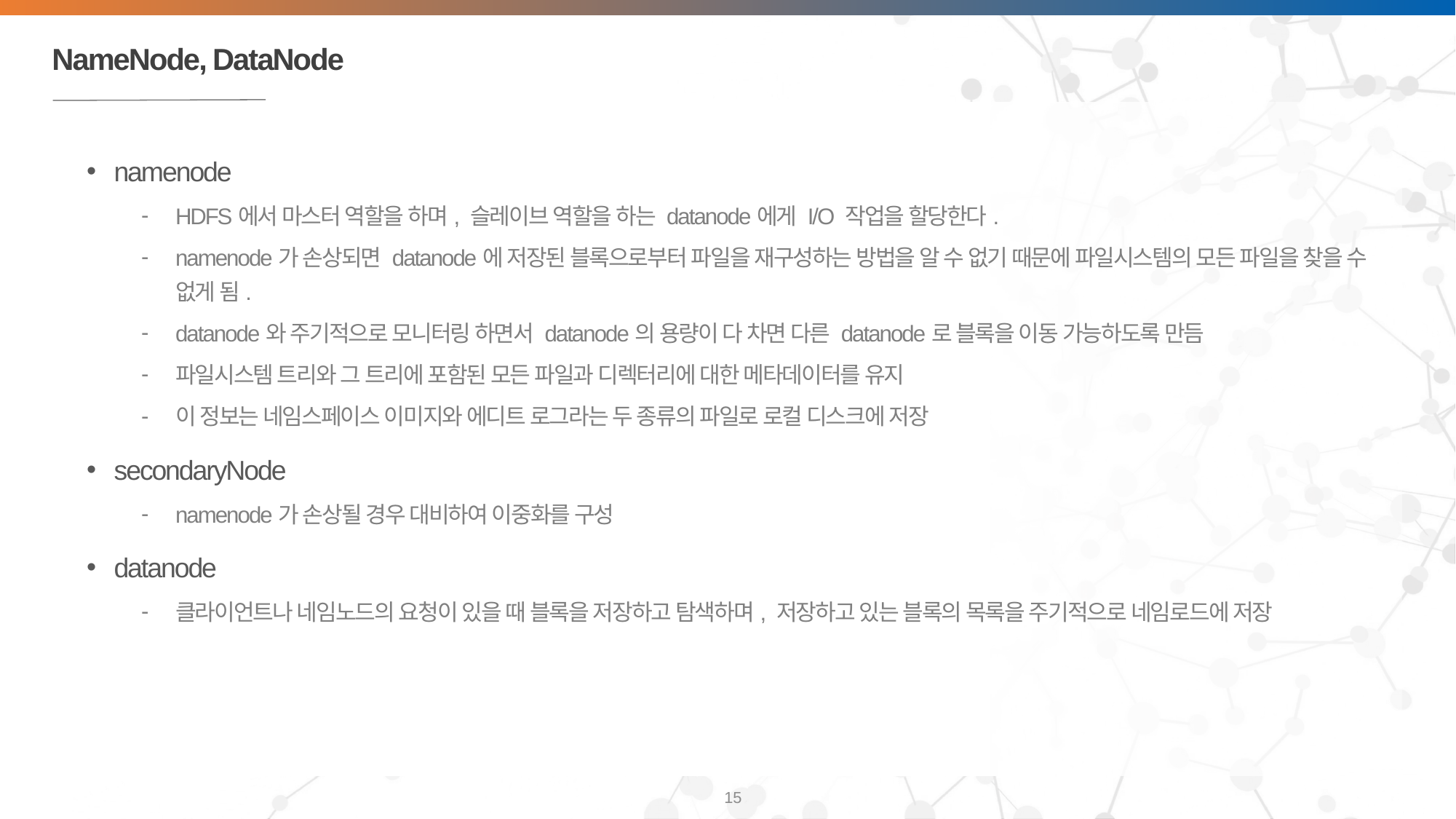

# NameNode, DataNode

namenode
HDFS에서 마스터 역할을 하며, 슬레이브 역할을 하는 datanode에게 I/O 작업을 할당한다.
namenode가 손상되면 datanode에 저장된 블록으로부터 파일을 재구성하는 방법을 알 수 없기 때문에 파일시스템의 모든 파일을 찾을 수 없게 됨.
datanode와 주기적으로 모니터링 하면서 datanode의 용량이 다 차면 다른 datanode로 블록을 이동 가능하도록 만듬
파일시스템 트리와 그 트리에 포함된 모든 파일과 디렉터리에 대한 메타데이터를 유지
이 정보는 네임스페이스 이미지와 에디트 로그라는 두 종류의 파일로 로컬 디스크에 저장
secondaryNode
namenode가 손상될 경우 대비하여 이중화를 구성
datanode
클라이언트나 네임노드의 요청이 있을 때 블록을 저장하고 탐색하며, 저장하고 있는 블록의 목록을 주기적으로 네임로드에 저장
15